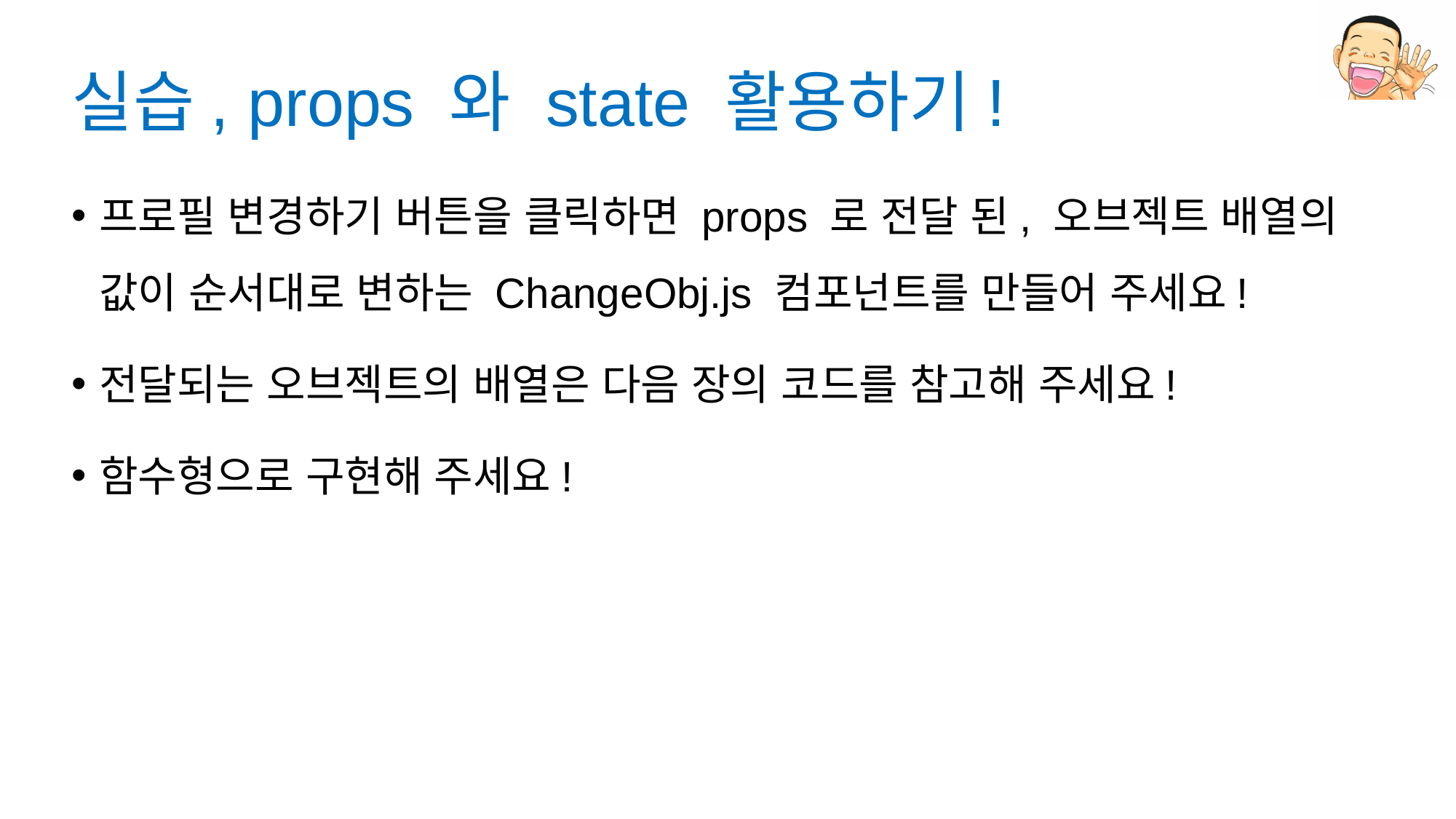

# 실습, props 와 state 활용하기!
프로필 변경하기 버튼을 클릭하면 props 로 전달 된, 오브젝트 배열의 값이 순서대로 변하는 ChangeObj.js 컴포넌트를 만들어 주세요!
전달되는 오브젝트의 배열은 다음 장의 코드를 참고해 주세요!
함수형으로 구현해 주세요!